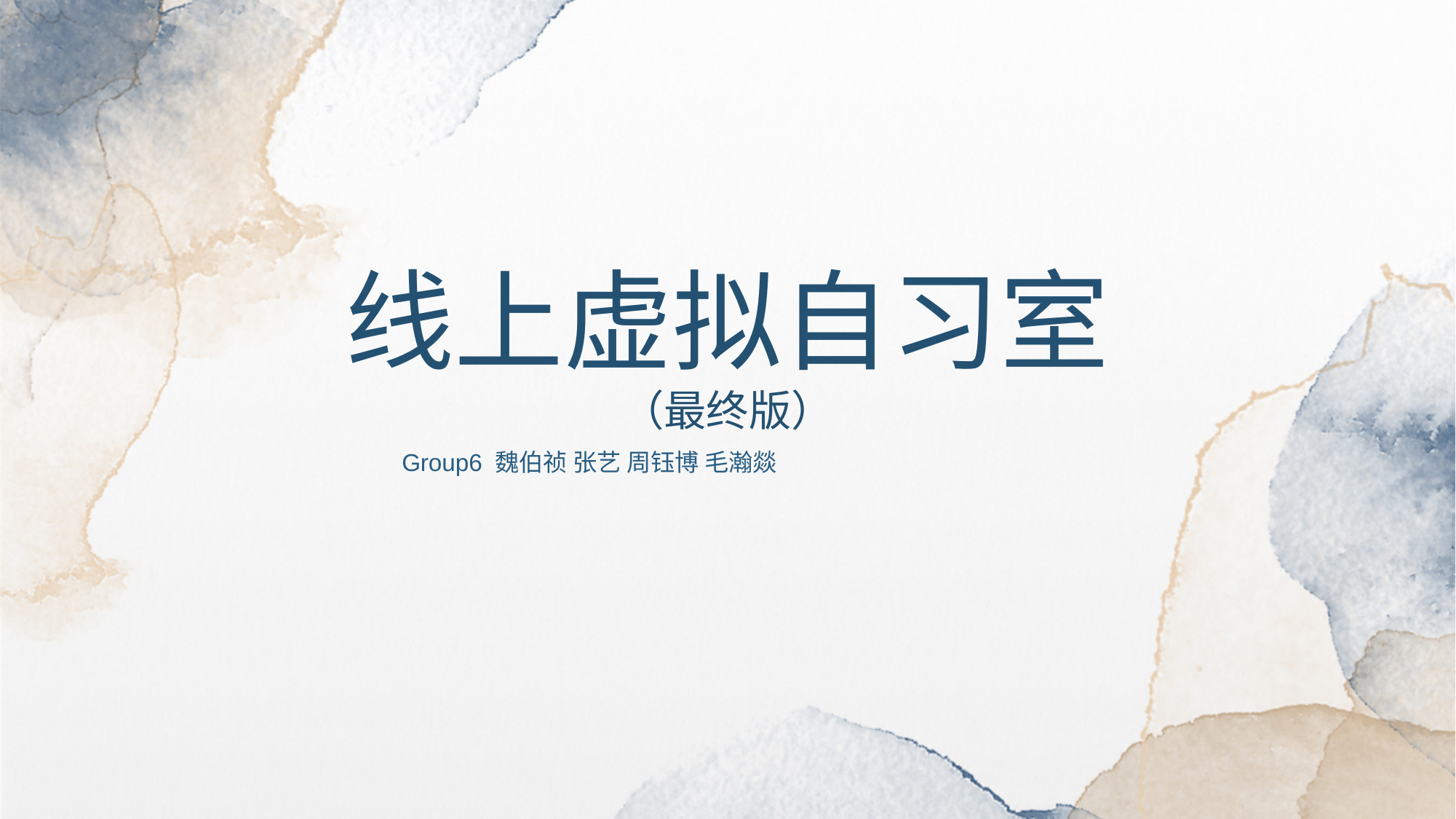

线上虚拟自习室
（最终版）
Group6 魏伯祯 张艺 周钰博 毛瀚燚